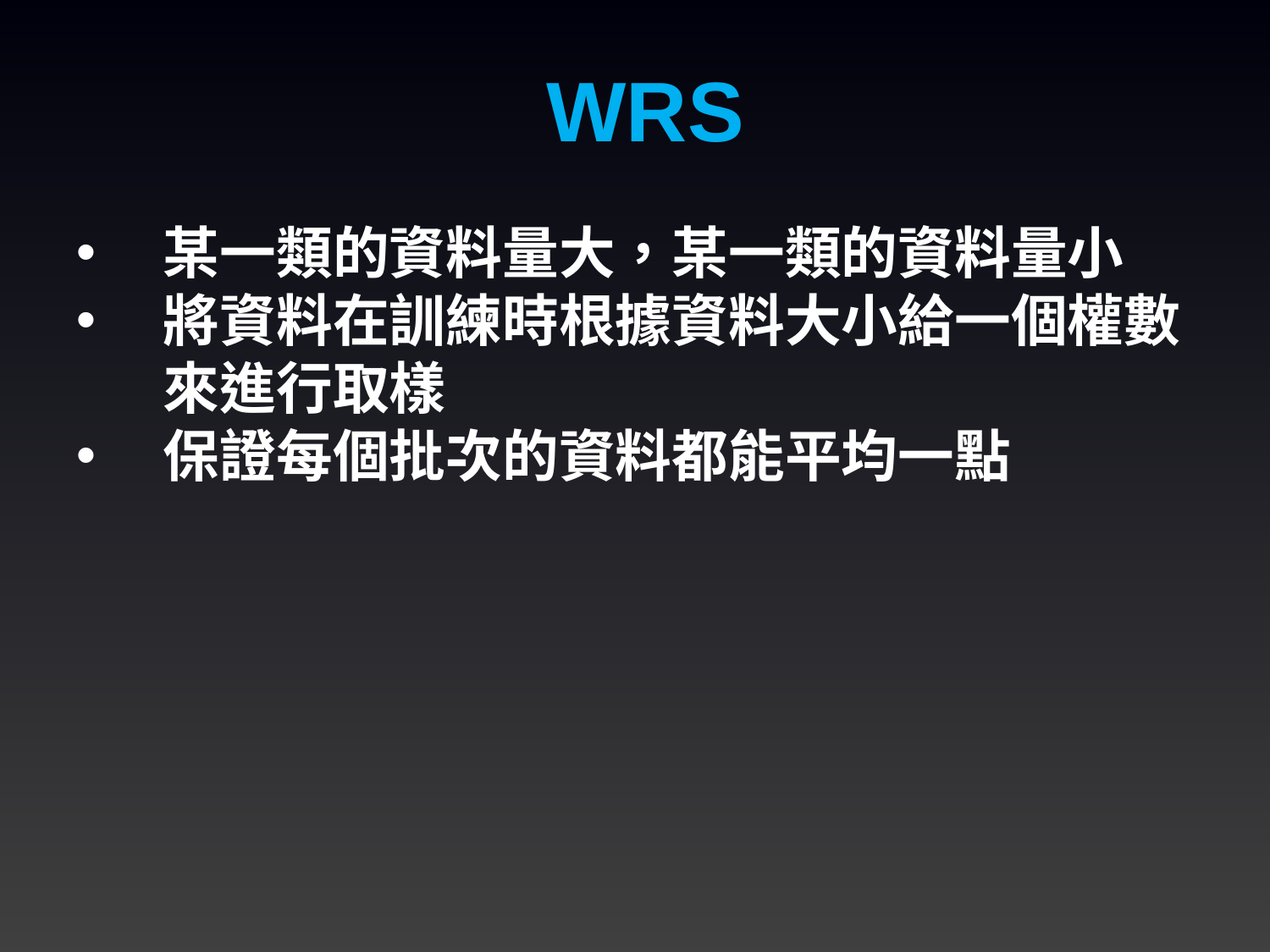

WRS
某一類的資料量大，某一類的資料量小
將資料在訓練時根據資料大小給一個權數來進行取樣
保證每個批次的資料都能平均一點